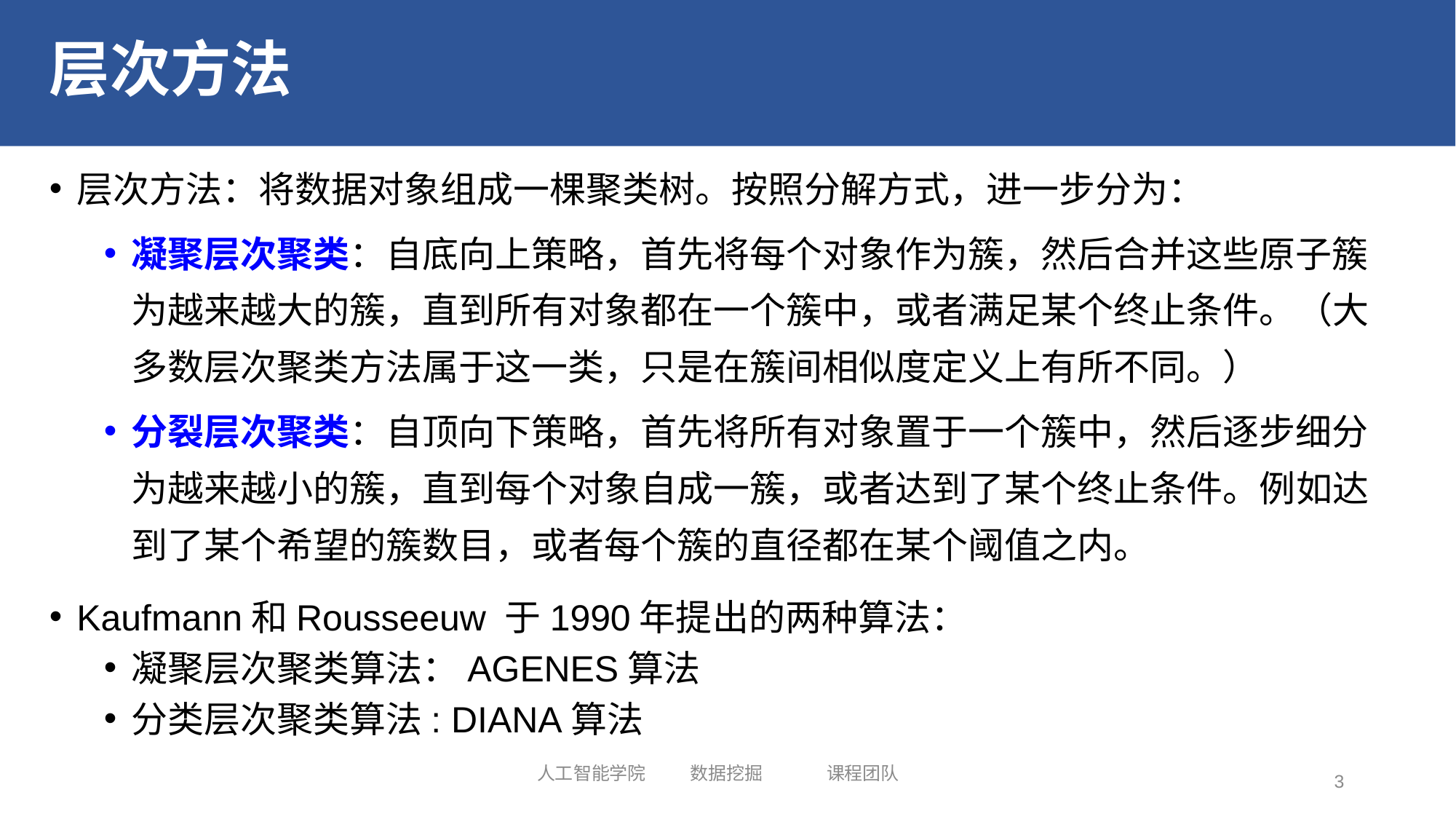

# 层次方法
层次方法：将数据对象组成一棵聚类树。按照分解方式，进一步分为：
凝聚层次聚类：自底向上策略，首先将每个对象作为簇，然后合并这些原子簇为越来越大的簇，直到所有对象都在一个簇中，或者满足某个终止条件。（大多数层次聚类方法属于这一类，只是在簇间相似度定义上有所不同。）
分裂层次聚类：自顶向下策略，首先将所有对象置于一个簇中，然后逐步细分为越来越小的簇，直到每个对象自成一簇，或者达到了某个终止条件。例如达到了某个希望的簇数目，或者每个簇的直径都在某个阈值之内。
Kaufmann和Rousseeuw 于1990年提出的两种算法：
凝聚层次聚类算法：AGENES算法
分类层次聚类算法: DIANA算法

人工智能学院           数据挖掘                课程团队
3